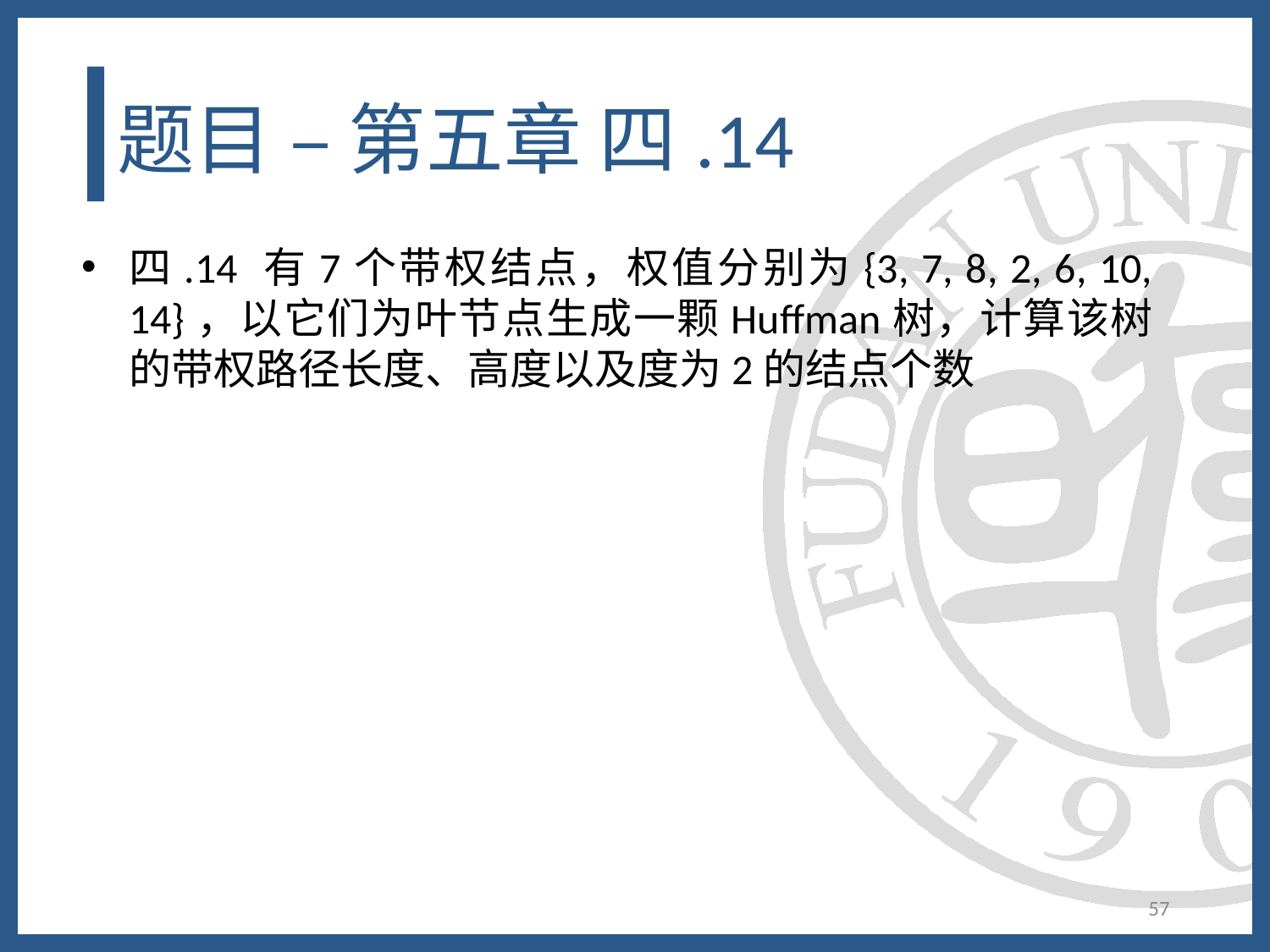

# 题目 – 第五章 四.14
四.14 有7个带权结点，权值分别为{3, 7, 8, 2, 6, 10, 14}，以它们为叶节点生成一颗Huffman树，计算该树的带权路径长度、高度以及度为2的结点个数
57